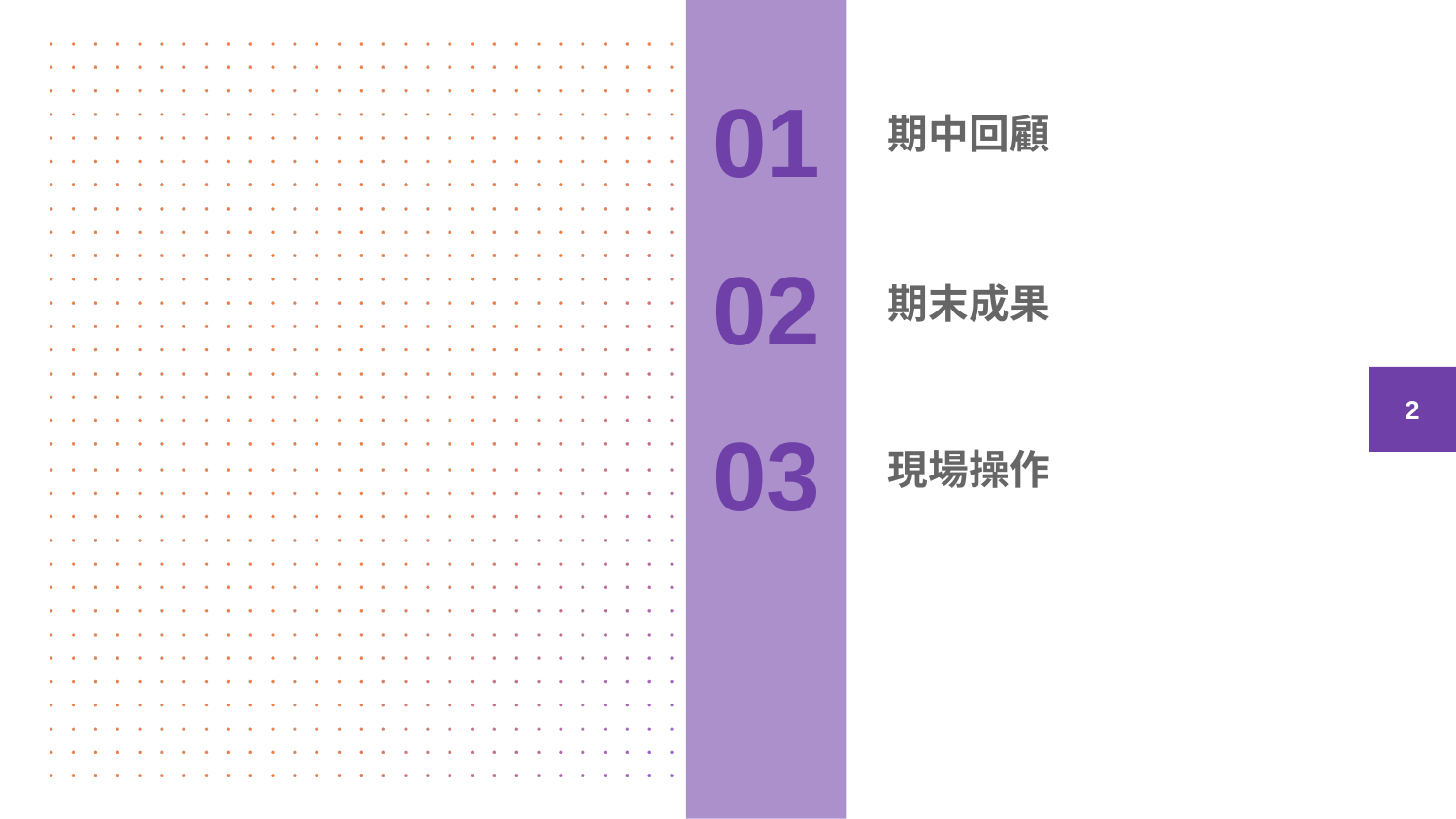

# 01
期中回顧

02
期末成果
2
03
現場操作